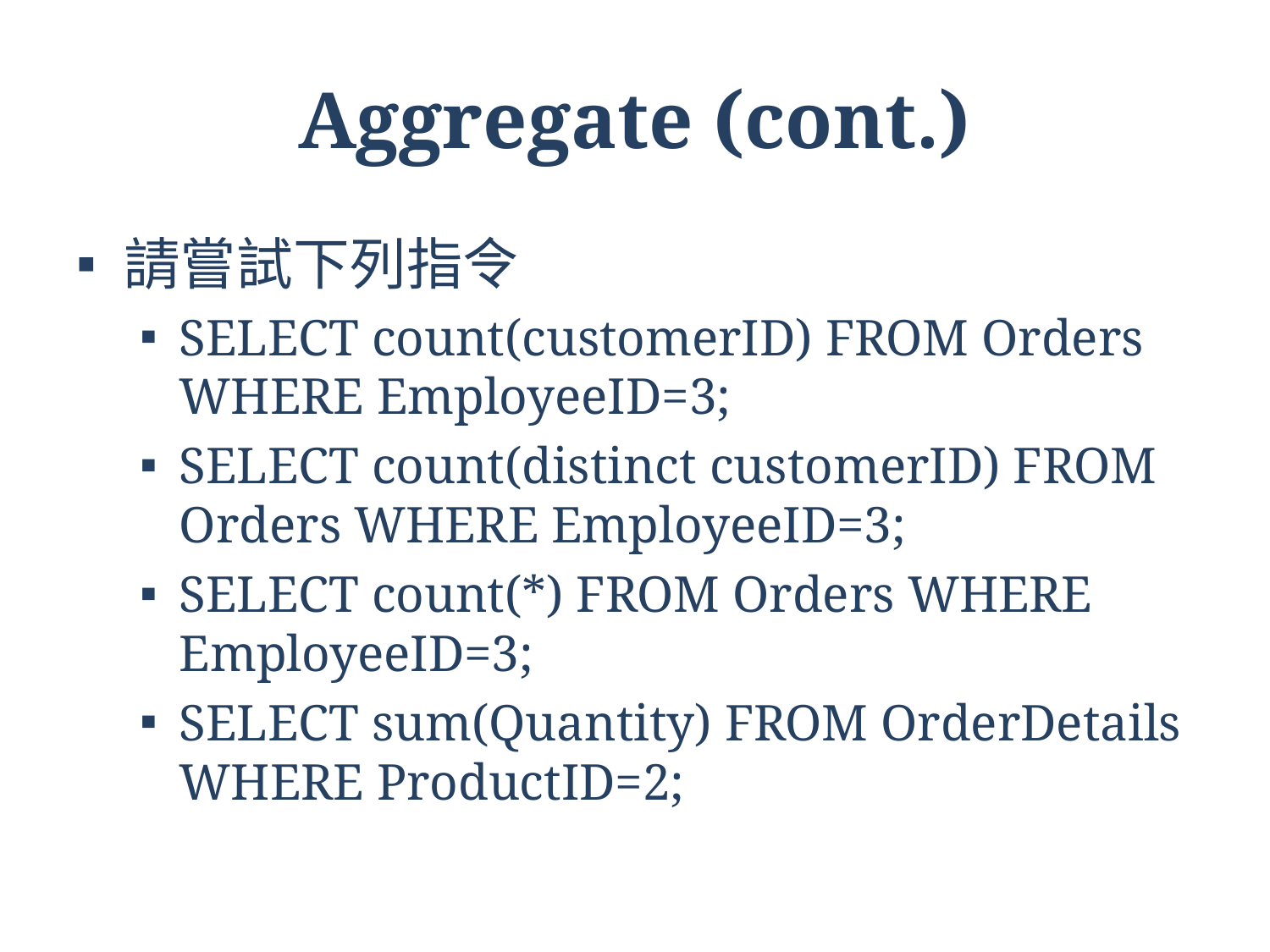

# Aggregate (cont.)
請嘗試下列指令
SELECT count(customerID) FROM Orders WHERE EmployeeID=3;
SELECT count(distinct customerID) FROM Orders WHERE EmployeeID=3;
SELECT count(*) FROM Orders WHERE EmployeeID=3;
SELECT sum(Quantity) FROM OrderDetails WHERE ProductID=2;